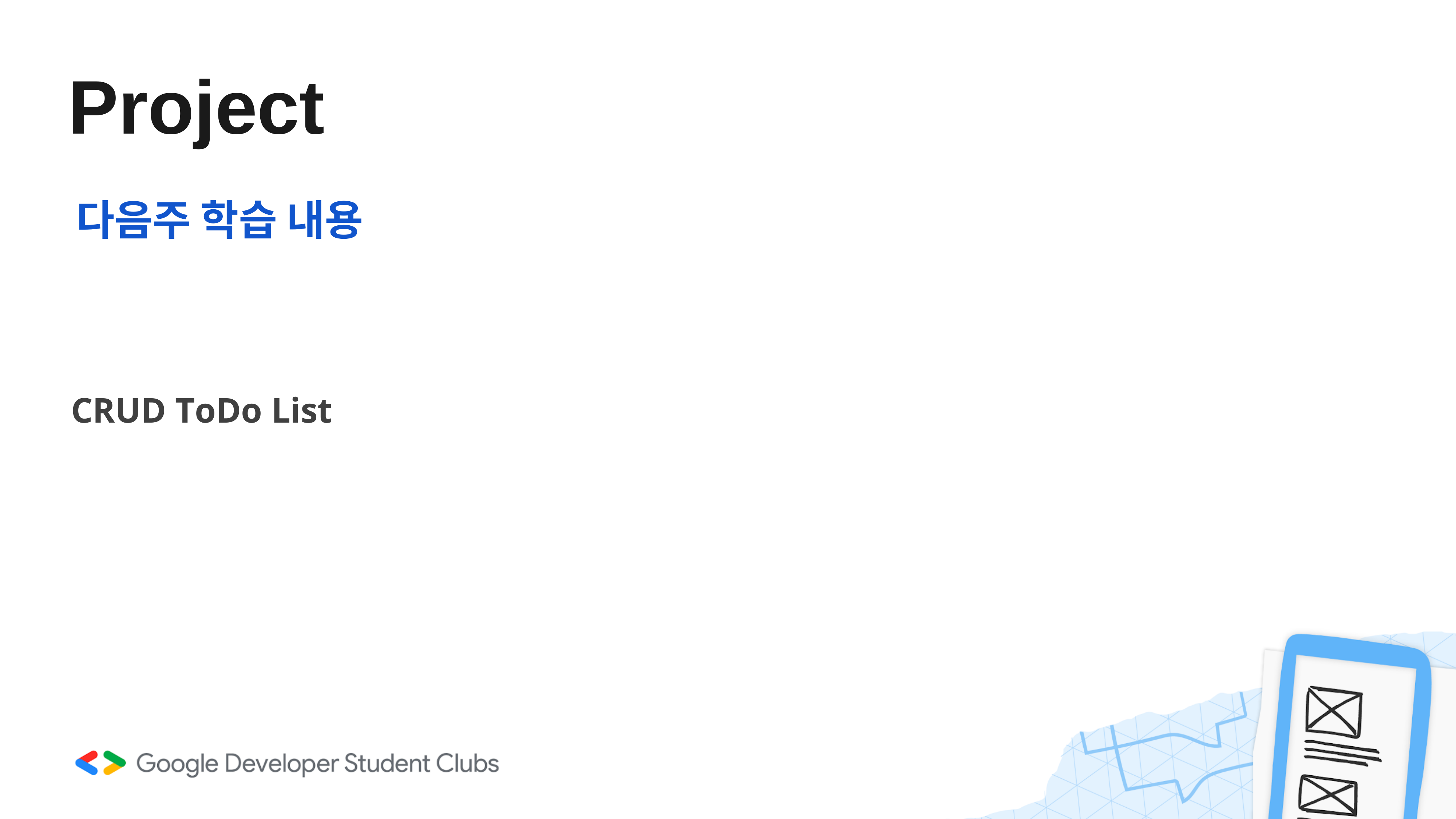

# Project
다음주 학습 내용
CRUD ToDo List